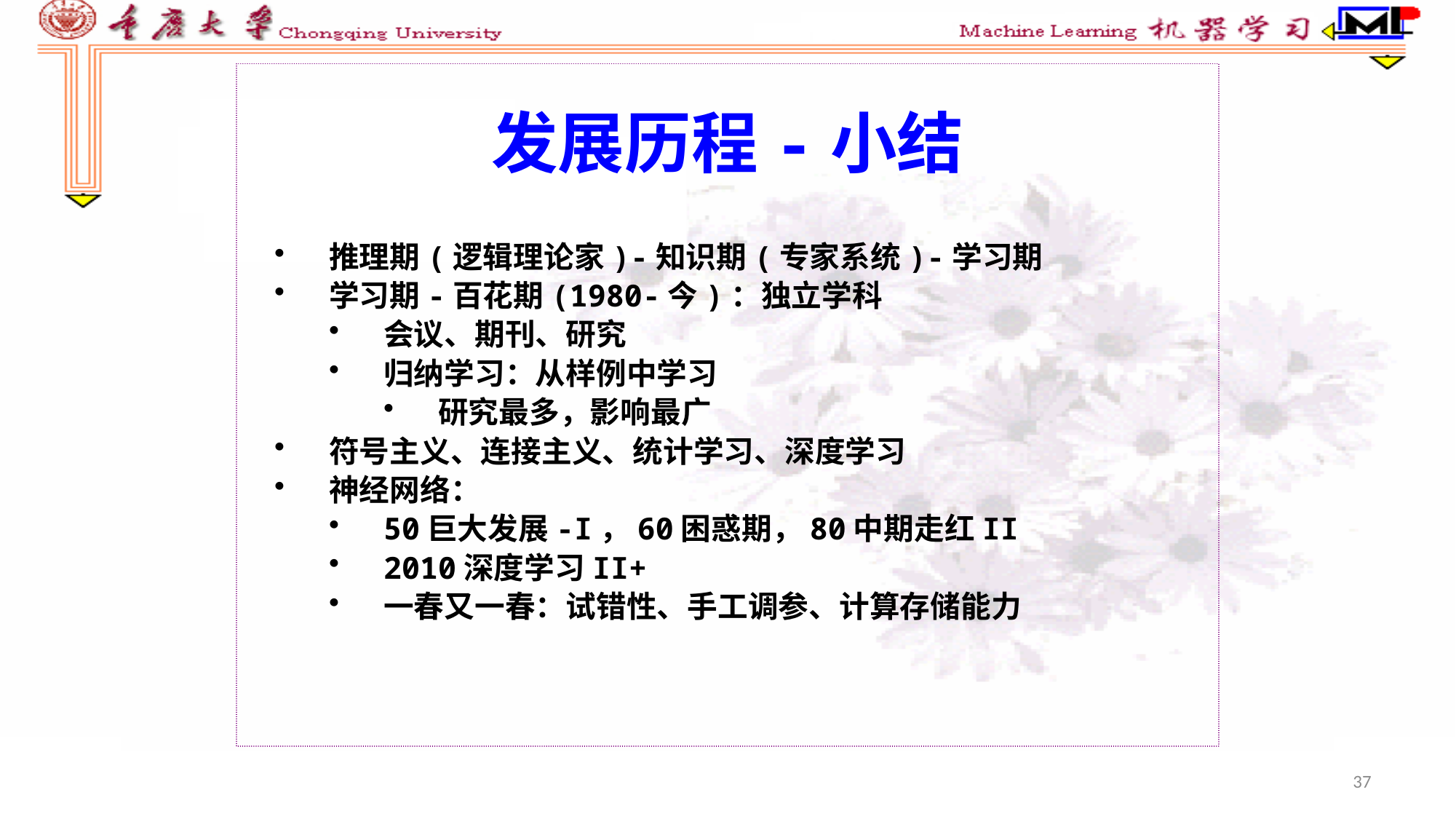

发展历程-小结
推理期(逻辑理论家)-知识期(专家系统)-学习期
学习期-百花期(1980-今)：独立学科
会议、期刊、研究
归纳学习：从样例中学习
研究最多，影响最广
符号主义、连接主义、统计学习、深度学习
神经网络：
50巨大发展-I，60困惑期，80中期走红II
2010深度学习II+
一春又一春：试错性、手工调参、计算存储能力
37